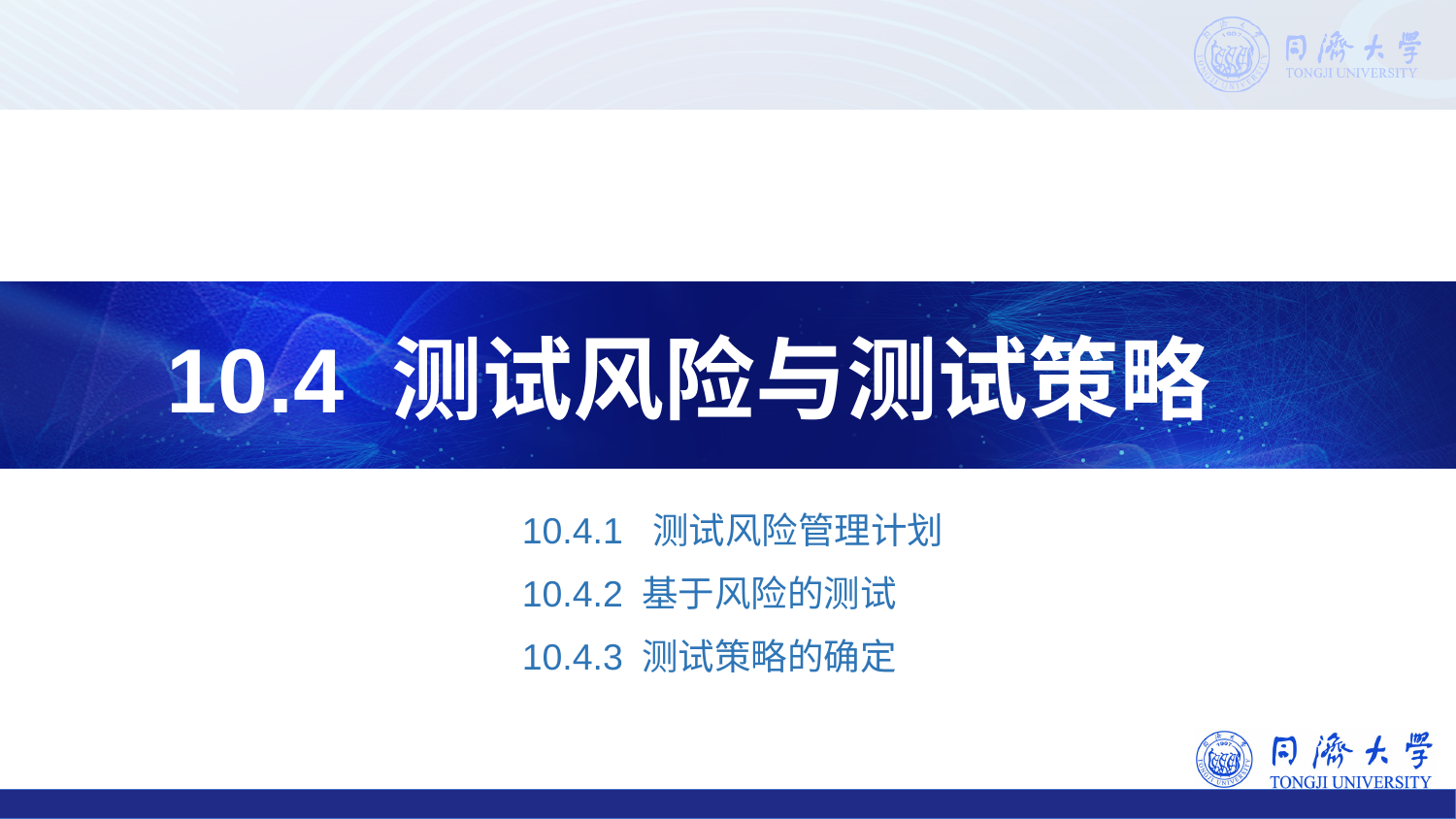

10.4 测试风险与测试策略
10.4.1  测试风险管理计划
10.4.2 基于风险的测试
10.4.3 测试策略的确定